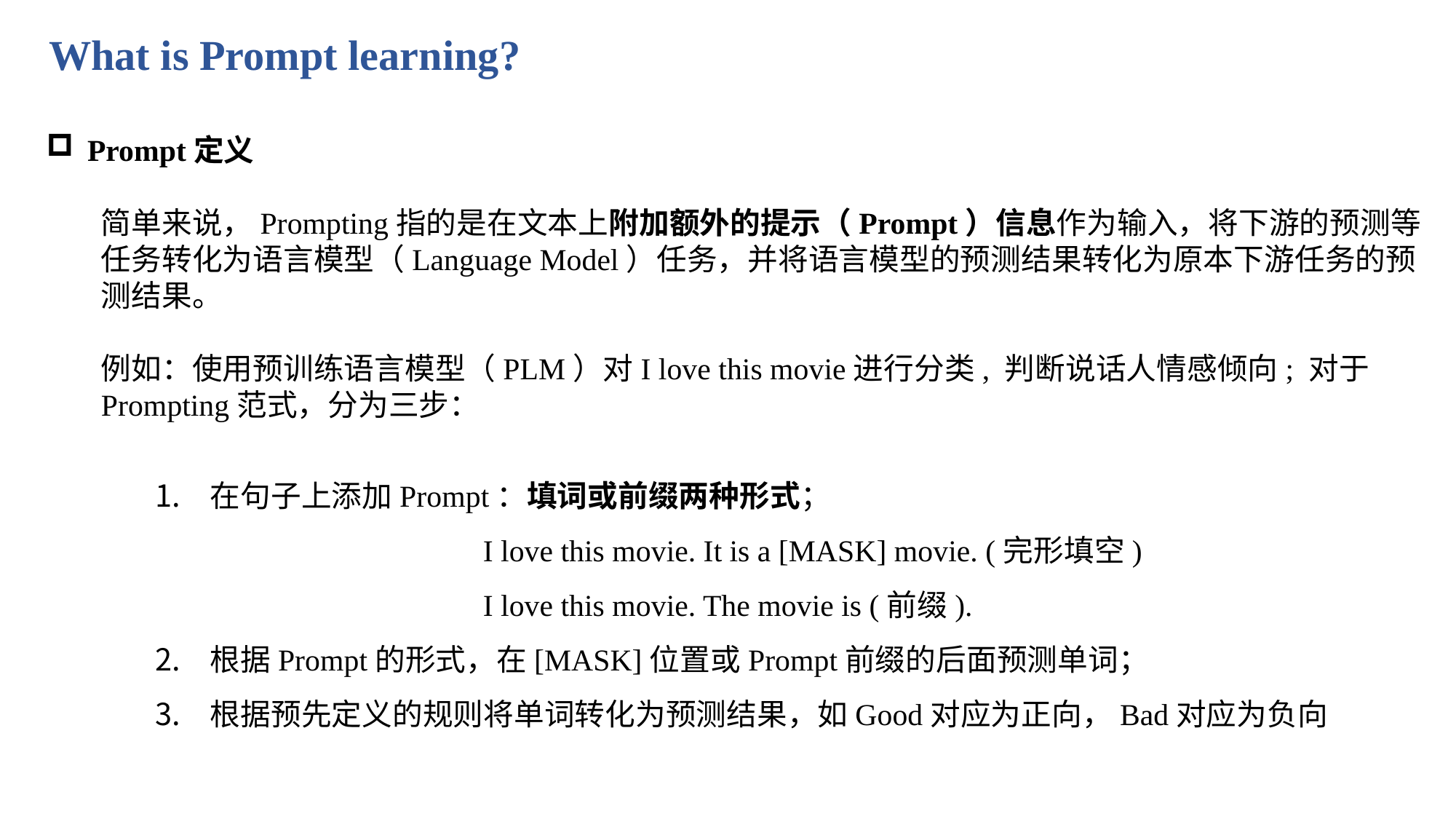

What is Prompt learning?
Prompt定义

简单来说，Prompting指的是在文本上附加额外的提示（Prompt）信息作为输入，将下游的预测等任务转化为语言模型（Language Model）任务，并将语言模型的预测结果转化为原本下游任务的预测结果。

例如：使用预训练语言模型（PLM）对I love this movie进行分类, 判断说话人情感倾向; 对于Prompting范式，分为三步：

在句子上添加Prompt：填词或前缀两种形式；
I love this movie. It is a [MASK] movie. (完形填空)
I love this movie. The movie is (前缀).
根据Prompt的形式，在[MASK]位置或Prompt前缀的后面预测单词；
根据预先定义的规则将单词转化为预测结果，如Good对应为正向，Bad对应为负向